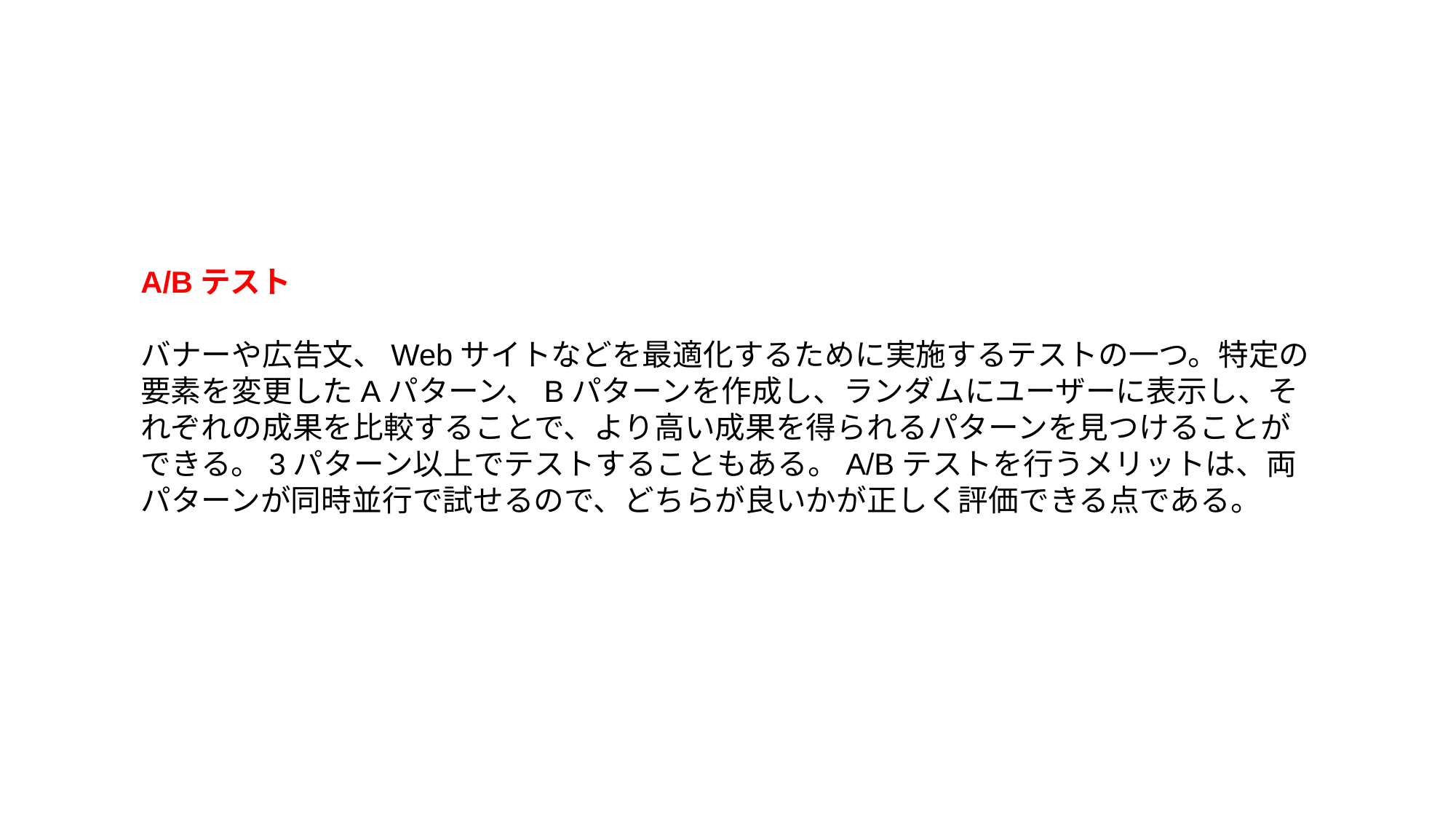

A/Bテスト

バナーや広告文、Webサイトなどを最適化するために実施するテストの一つ。特定の要素を変更したAパターン、Bパターンを作成し、ランダムにユーザーに表示し、それぞれの成果を比較することで、より高い成果を得られるパターンを見つけることができる。3パターン以上でテストすることもある。A/Bテストを行うメリットは、両パターンが同時並行で試せるので、どちらが良いかが正しく評価できる点である。